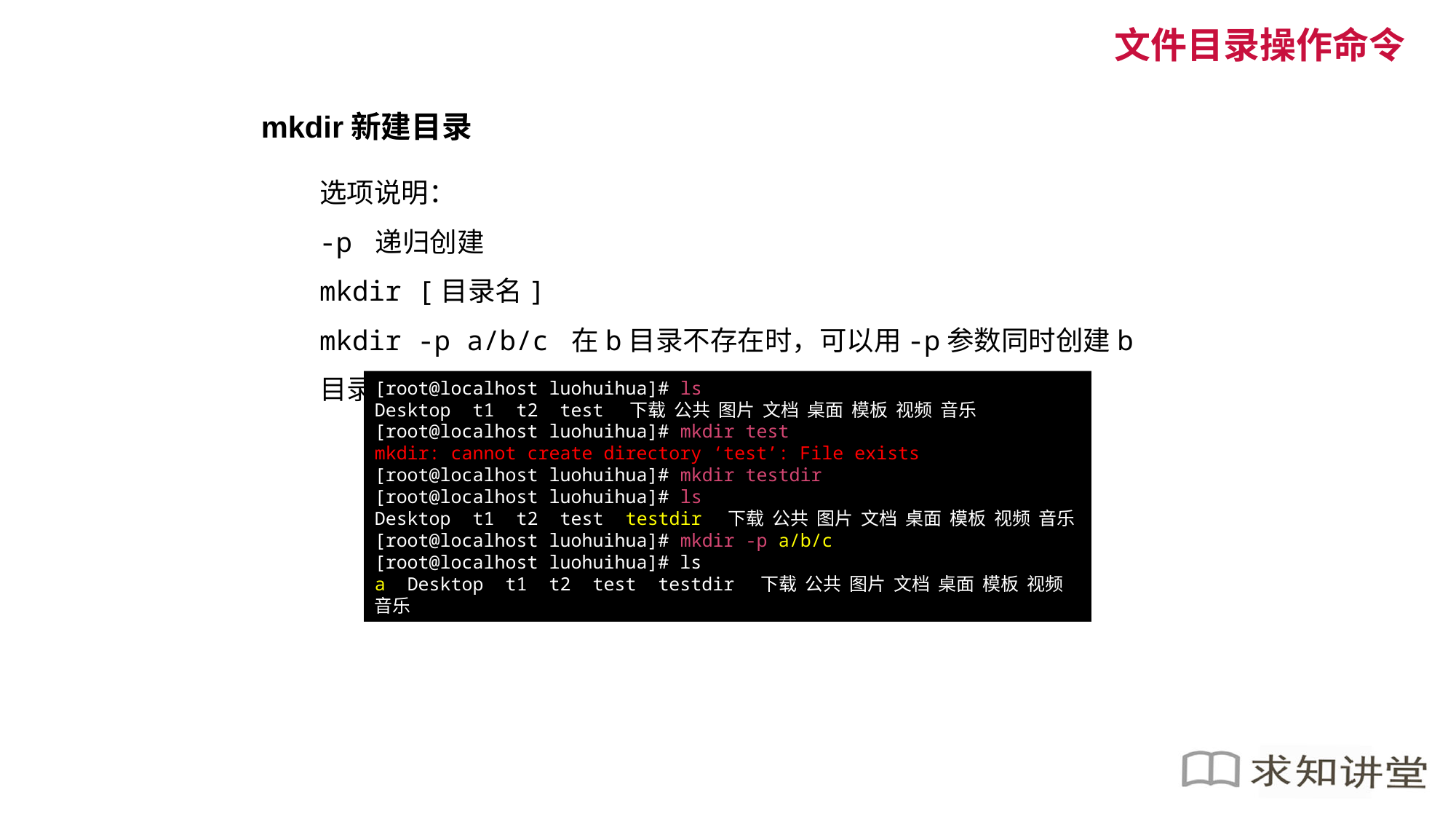

文件目录操作命令
mkdir新建目录
选项说明：
-p 递归创建
mkdir [目录名]
mkdir -p a/b/c 在b目录不存在时，可以用-p参数同时创建b目录
[root@localhost luohuihua]# ls
Desktop  t1  t2  test  下载  公共  图片  文档  桌面  模板  视频  音乐
[root@localhost luohuihua]# mkdir test
mkdir: cannot create directory ‘test’: File exists
[root@localhost luohuihua]# mkdir testdir
[root@localhost luohuihua]# ls
Desktop  t1  t2  test  testdir  下载  公共  图片  文档  桌面  模板  视频  音乐
[root@localhost luohuihua]# mkdir -p a/b/c
[root@localhost luohuihua]# ls
a  Desktop  t1  t2  test  testdir  下载  公共  图片  文档  桌面  模板  视频  音乐